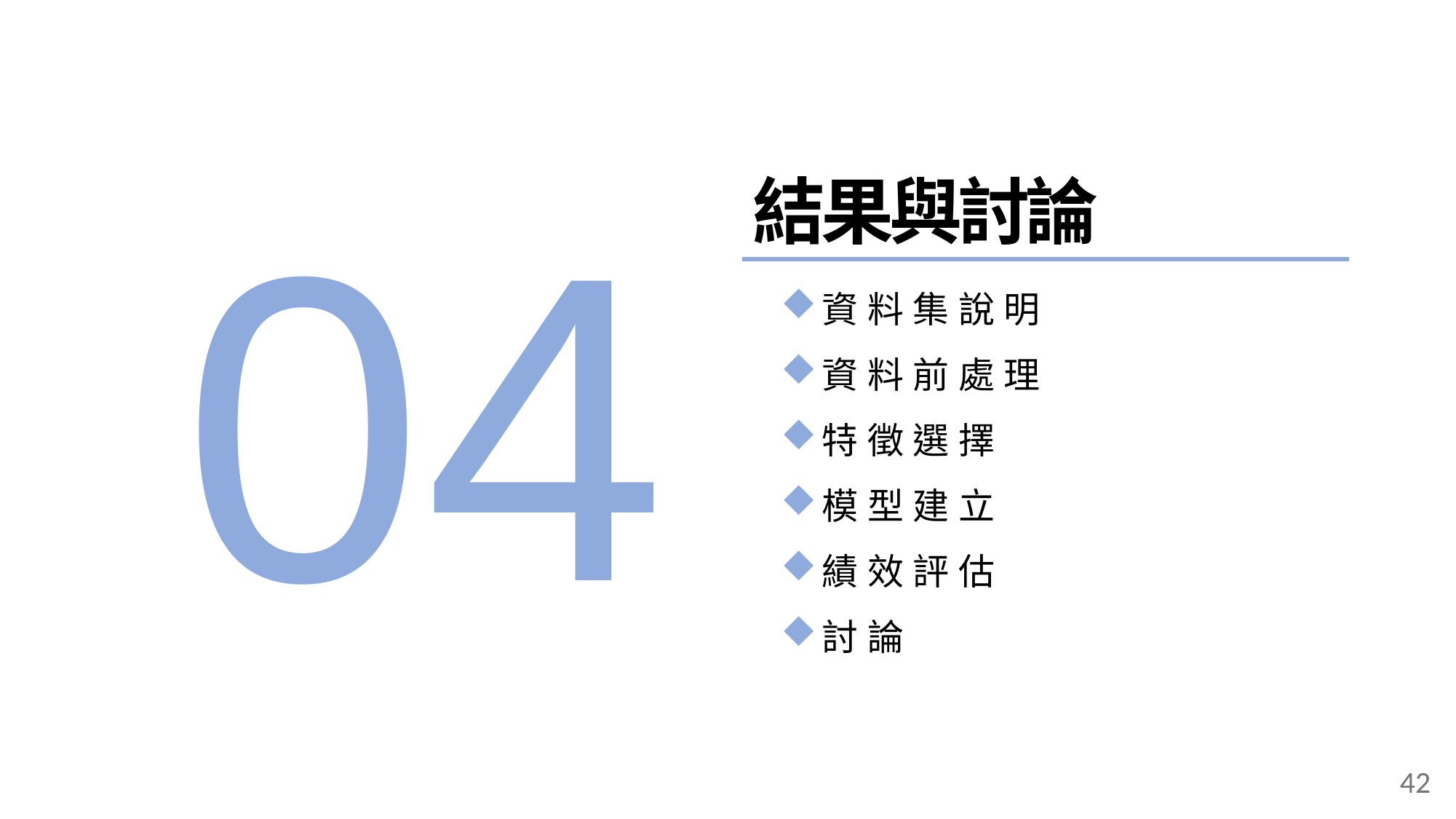

04
結果與討論
資料集說明
資料前處理
特徵選擇
模型建立
績效評估
討論

42